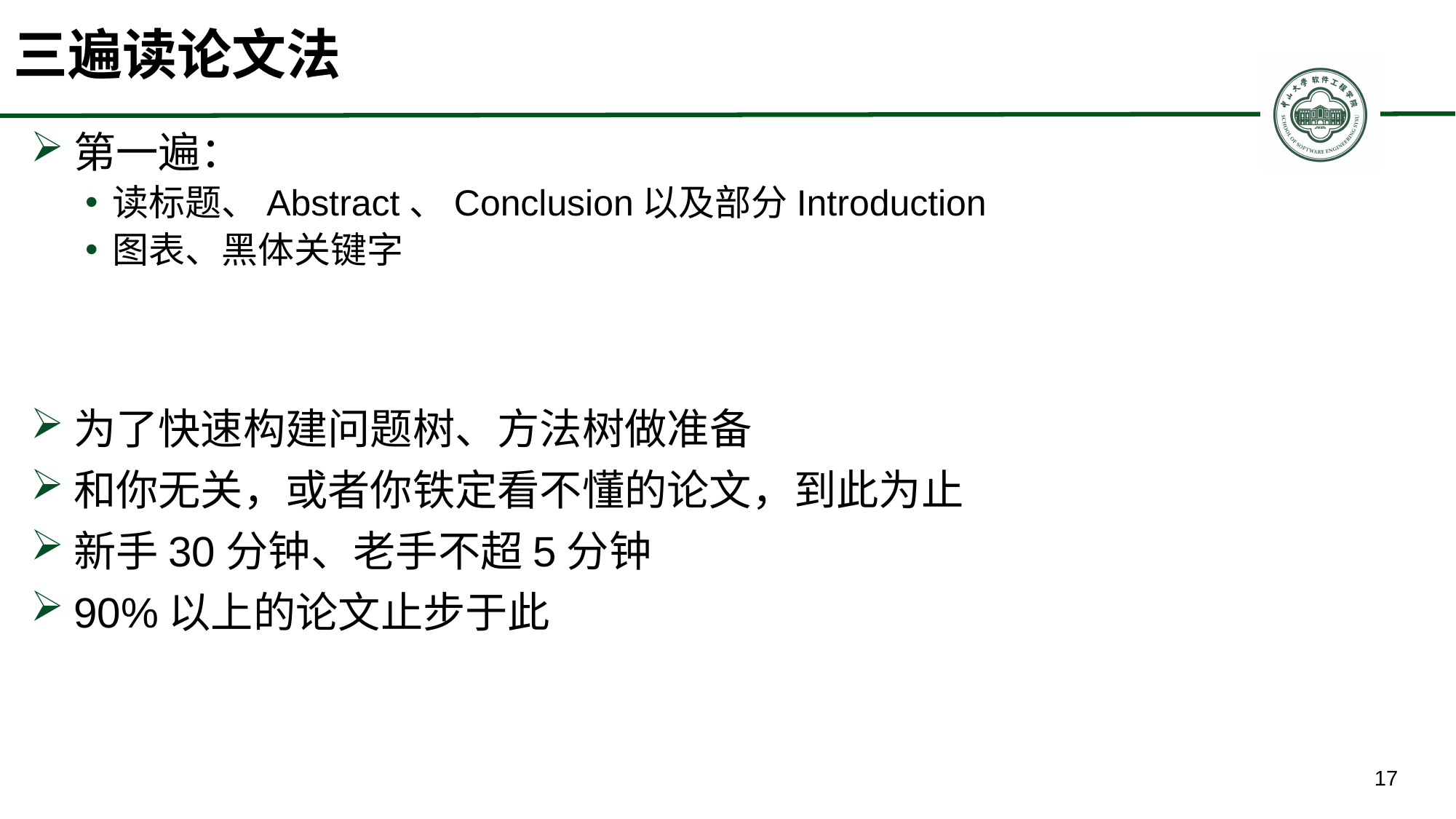

# 三遍读论文法
第一遍：
读标题、Abstract、Conclusion以及部分Introduction
图表、黑体关键字

为了快速构建问题树、方法树做准备
和你无关，或者你铁定看不懂的论文，到此为止
新手30分钟、老手不超5分钟
90%以上的论文止步于此

17